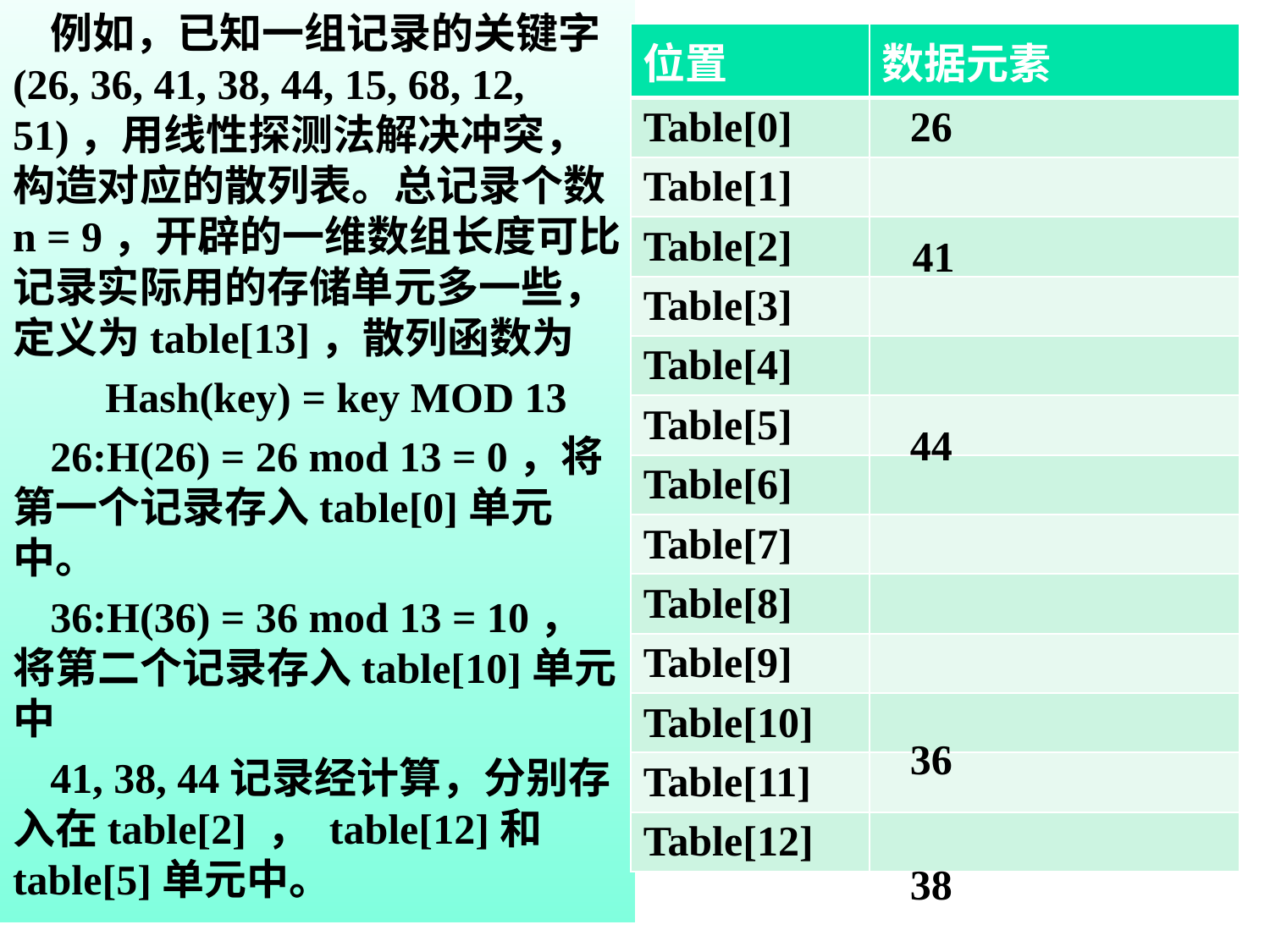

例如，已知一组记录的关键字(26, 36, 41, 38, 44, 15, 68, 12, 51)，用线性探测法解决冲突，构造对应的散列表。总记录个数n = 9，开辟的一维数组长度可比记录实际用的存储单元多一些，定义为table[13]，散列函数为
Hash(key) = key MOD 13
26:H(26) = 26 mod 13 = 0，将第一个记录存入table[0]单元中。
36:H(36) = 36 mod 13 = 10，将第二个记录存入table[10]单元中
41, 38, 44记录经计算，分别存入在table[2] ， table[12]和table[5]单元中。

| 位置 | 数据元素 |
| --- | --- |
| Table[0] |  |
| Table[1] |  |
| Table[2] |  |
| Table[3] |  |
| Table[4] |  |
| Table[5] |  |
| Table[6] |  |
| Table[7] |  |
| Table[8] |  |
| Table[9] |  |
| Table[10] |  |
| Table[11] |  |
| Table[12] |  |
26
41
44
36
38
51